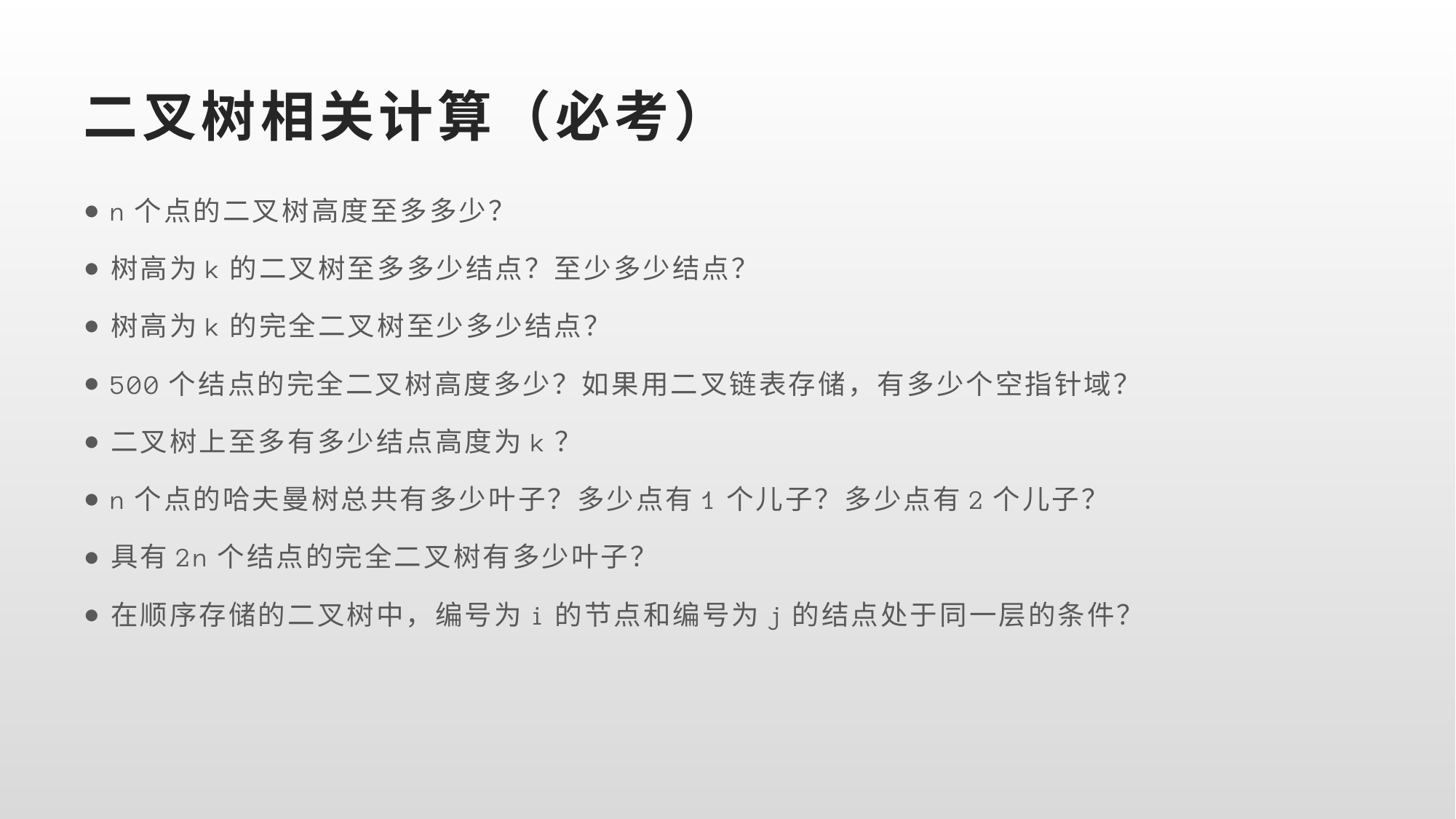

# 二叉树相关计算（必考）
n个点的二叉树高度至多多少？
树高为k的二叉树至多多少结点？至少多少结点？
树高为k的完全二叉树至少多少结点？
500个结点的完全二叉树高度多少？如果用二叉链表存储，有多少个空指针域？
二叉树上至多有多少结点高度为k？
n个点的哈夫曼树总共有多少叶子？多少点有1个儿子？多少点有2个儿子？
具有2n个结点的完全二叉树有多少叶子？
在顺序存储的二叉树中，编号为i的节点和编号为j的结点处于同一层的条件？